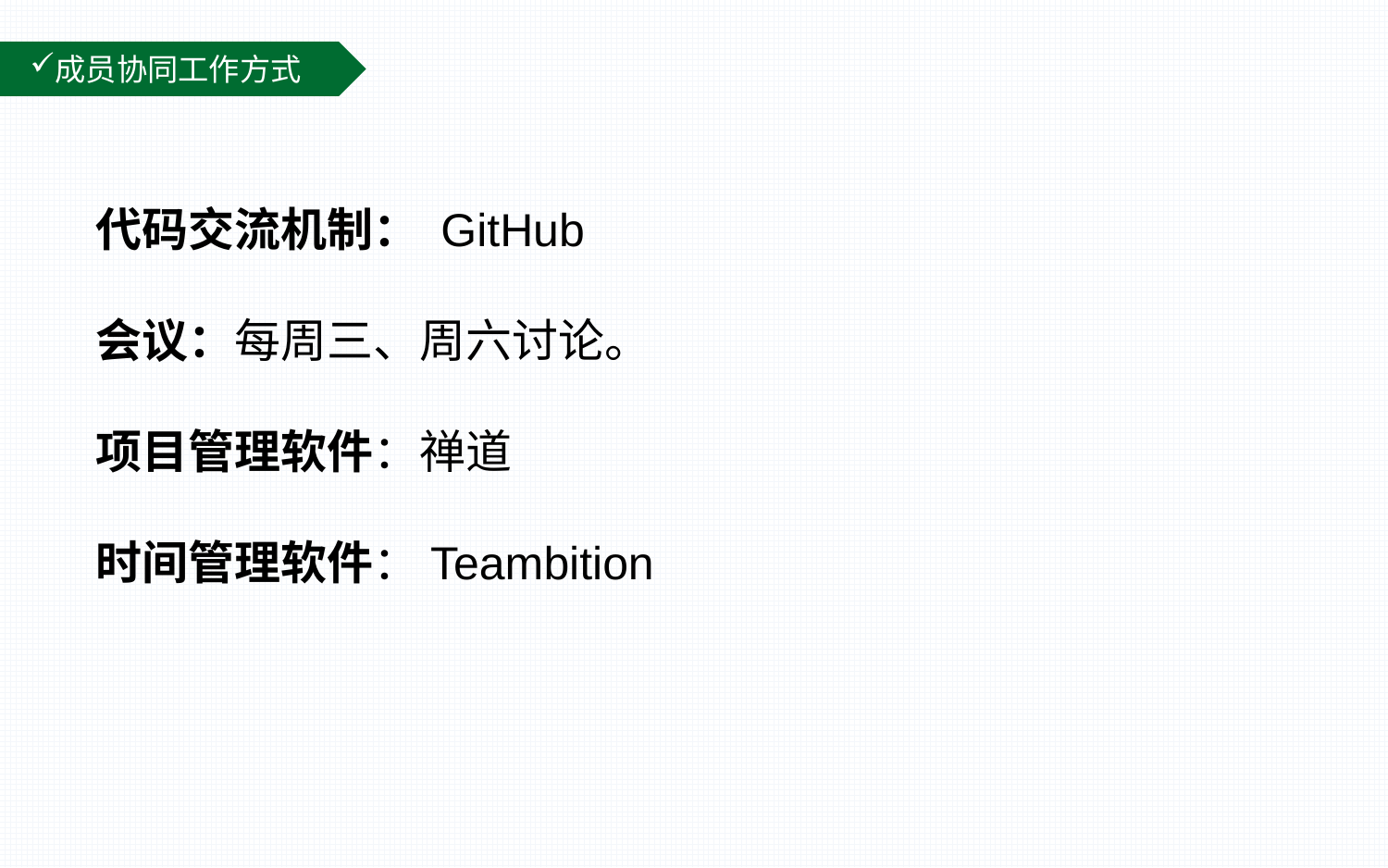

成员协同工作方式
代码交流机制： GitHub

会议：每周三、周六讨论。

项目管理软件：禅道

时间管理软件：Teambition